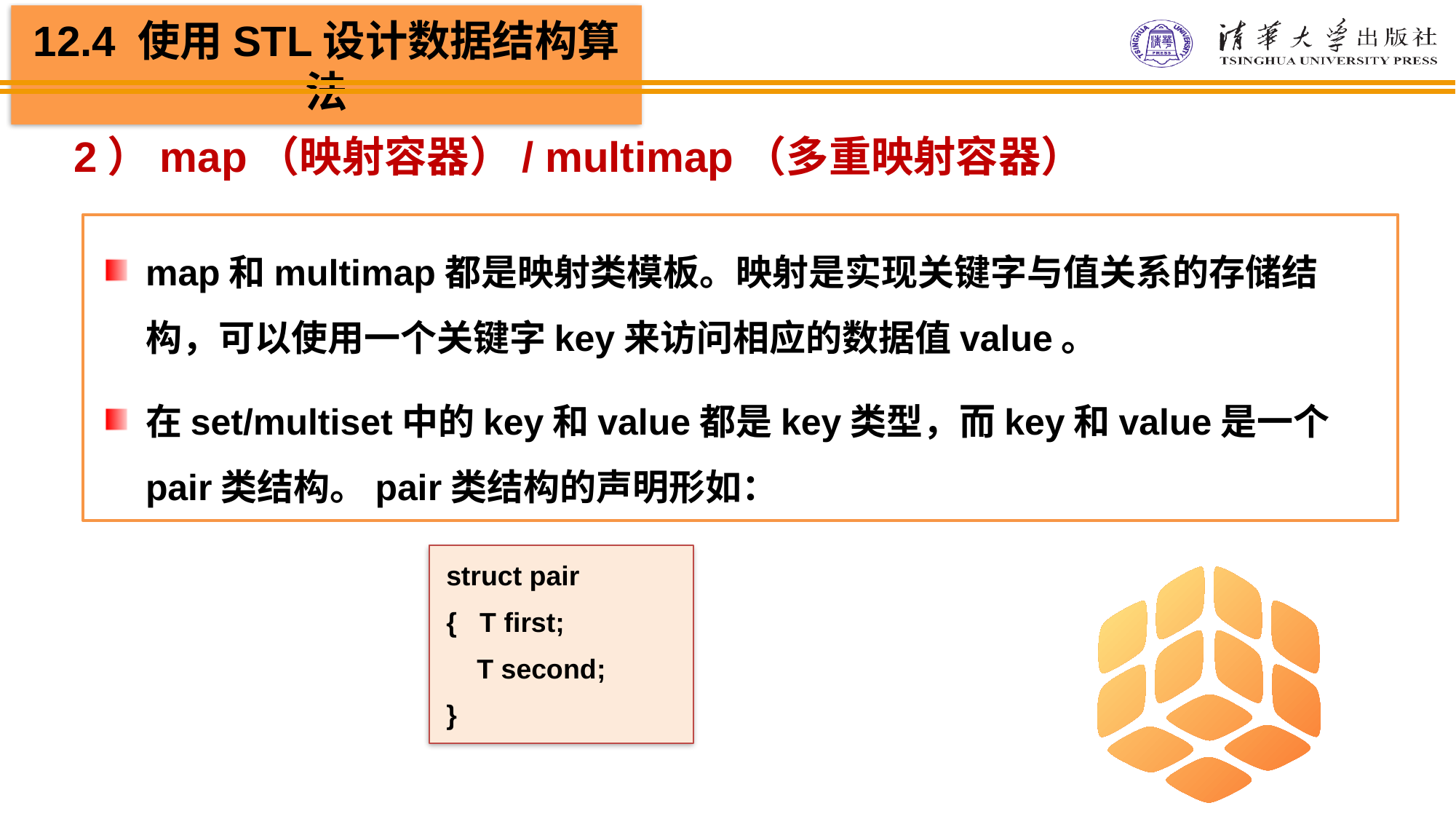

2）map（映射容器）/ multimap（多重映射容器）
map和multimap都是映射类模板。映射是实现关键字与值关系的存储结构，可以使用一个关键字key来访问相应的数据值value。
在set/multiset中的key和value都是key类型，而key和value是一个pair类结构。pair类结构的声明形如：
struct pair
{   T first;
    T second;
}